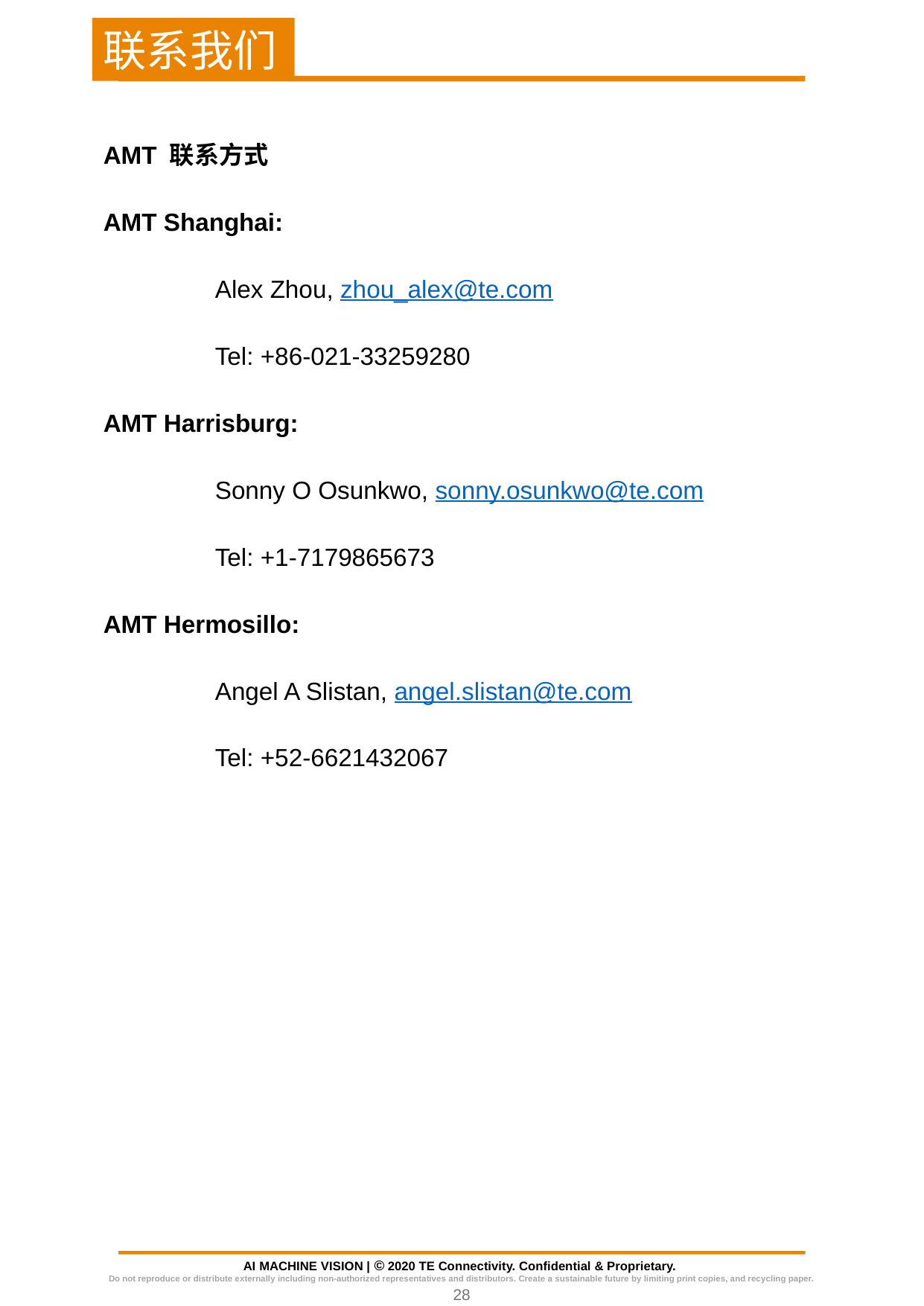

联系我们
AMT 联系方式
AMT Shanghai:
	Alex Zhou, zhou_alex@te.com
	Tel: +86-021-33259280
AMT Harrisburg:
	Sonny O Osunkwo, sonny.osunkwo@te.com
	Tel: +1-7179865673
AMT Hermosillo:
	Angel A Slistan, angel.slistan@te.com
	Tel: +52-6621432067